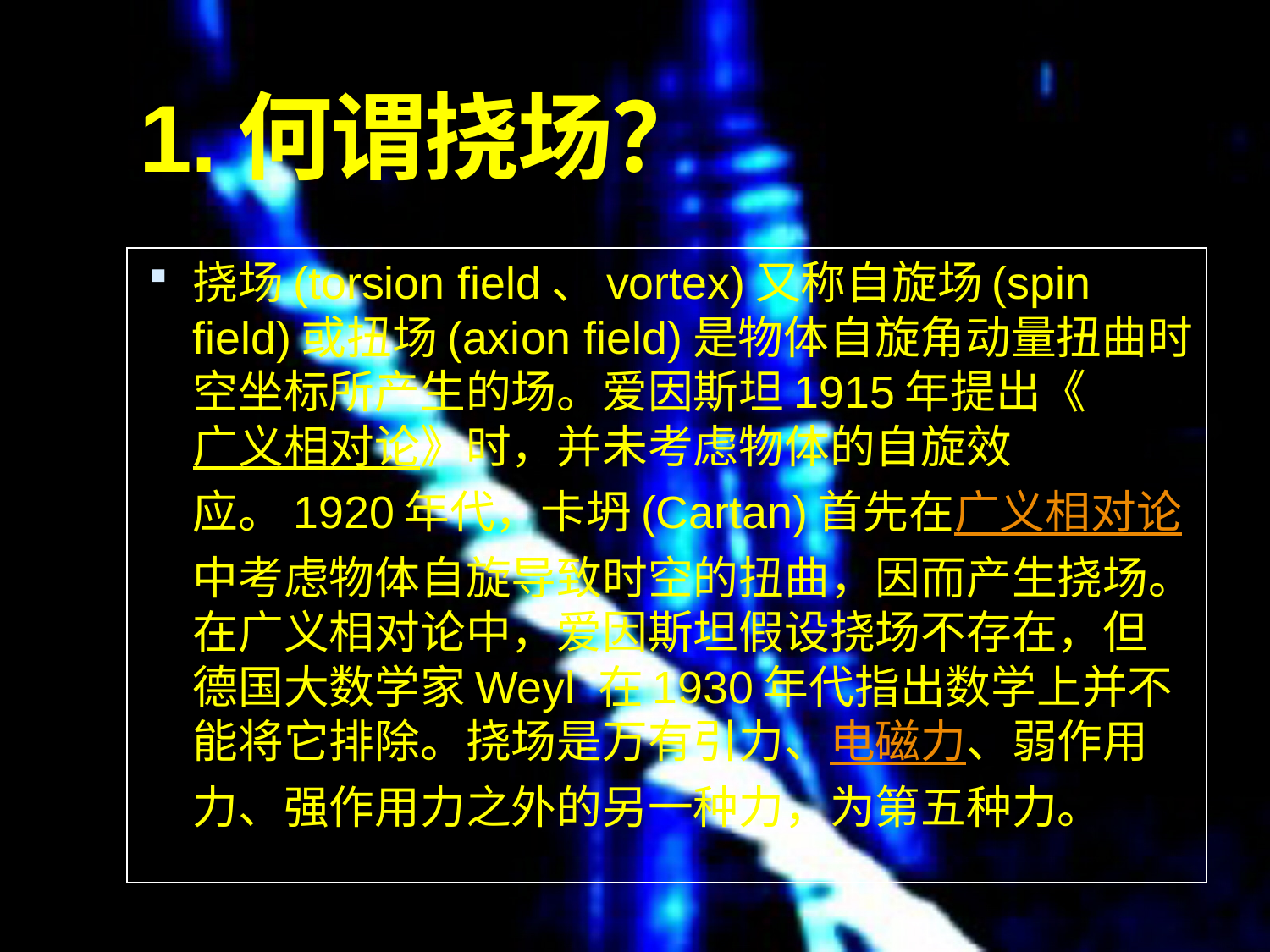

# 1.何谓挠场？
挠场(torsion field、vortex)又称自旋场(spin field)或扭场(axion field)是物体自旋角动量扭曲时空坐标所产生的场。爱因斯坦1915年提出《广义相对论》时，并未考虑物体的自旋效应。1920年代，卡坍(Cartan)首先在广义相对论中考虑物体自旋导致时空的扭曲，因而产生挠场。在广义相对论中，爱因斯坦假设挠场不存在，但德国大数学家Weyl 在1930年代指出数学上并不能将它排除。挠场是万有引力、电磁力、弱作用力、强作用力之外的另一种力，为第五种力。